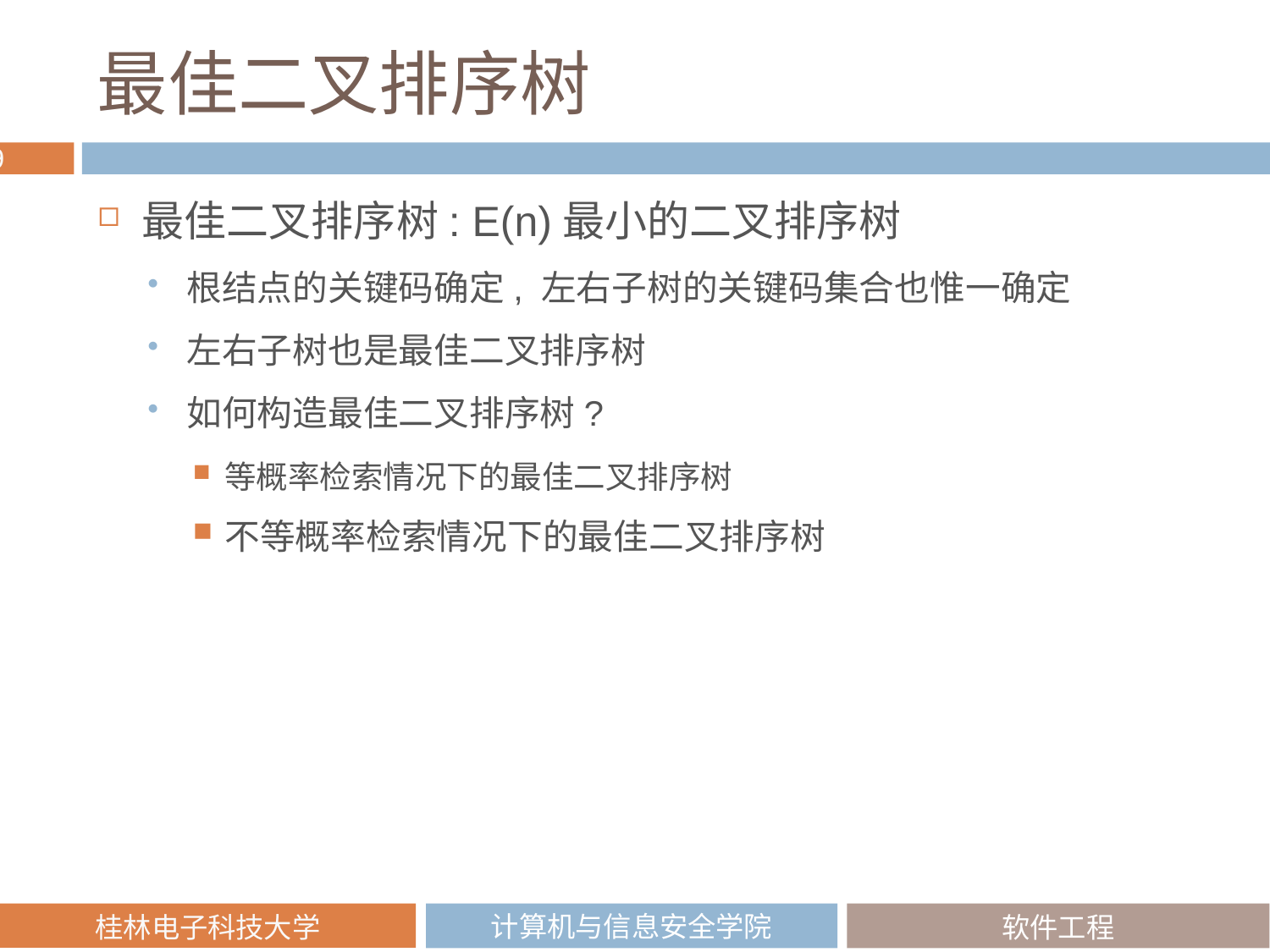

# 最佳二叉排序树
最佳二叉排序树: E(n)最小的二叉排序树
根结点的关键码确定, 左右子树的关键码集合也惟一确定
左右子树也是最佳二叉排序树
如何构造最佳二叉排序树?
等概率检索情况下的最佳二叉排序树
不等概率检索情况下的最佳二叉排序树